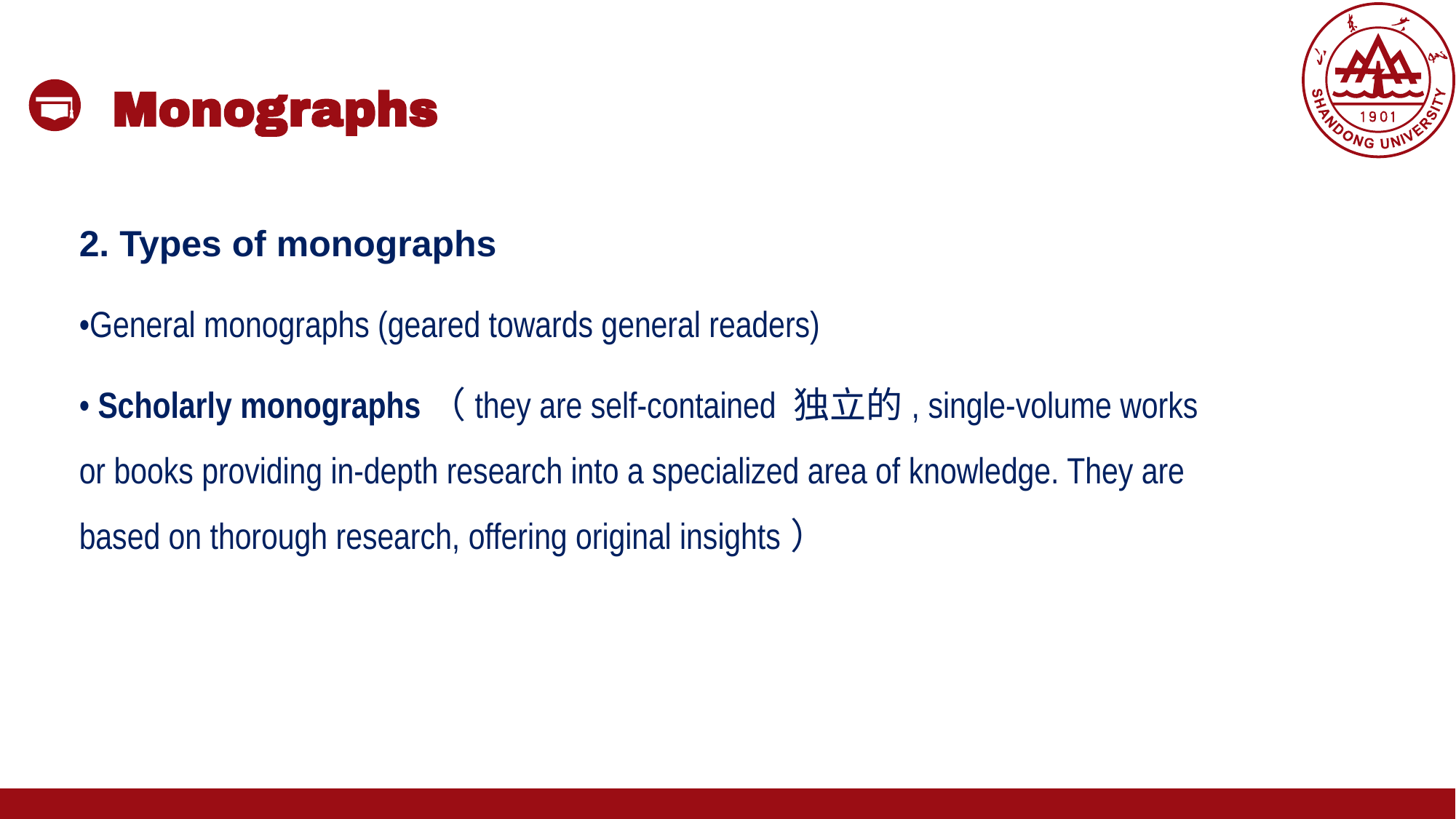

Monographs
2. Types of monographs
•General monographs (geared towards general readers)
• Scholarly monographs（they are self-contained 独立的, single-volume works or books providing in-depth research into a specialized area of knowledge. They are based on thorough research, offering original insights）